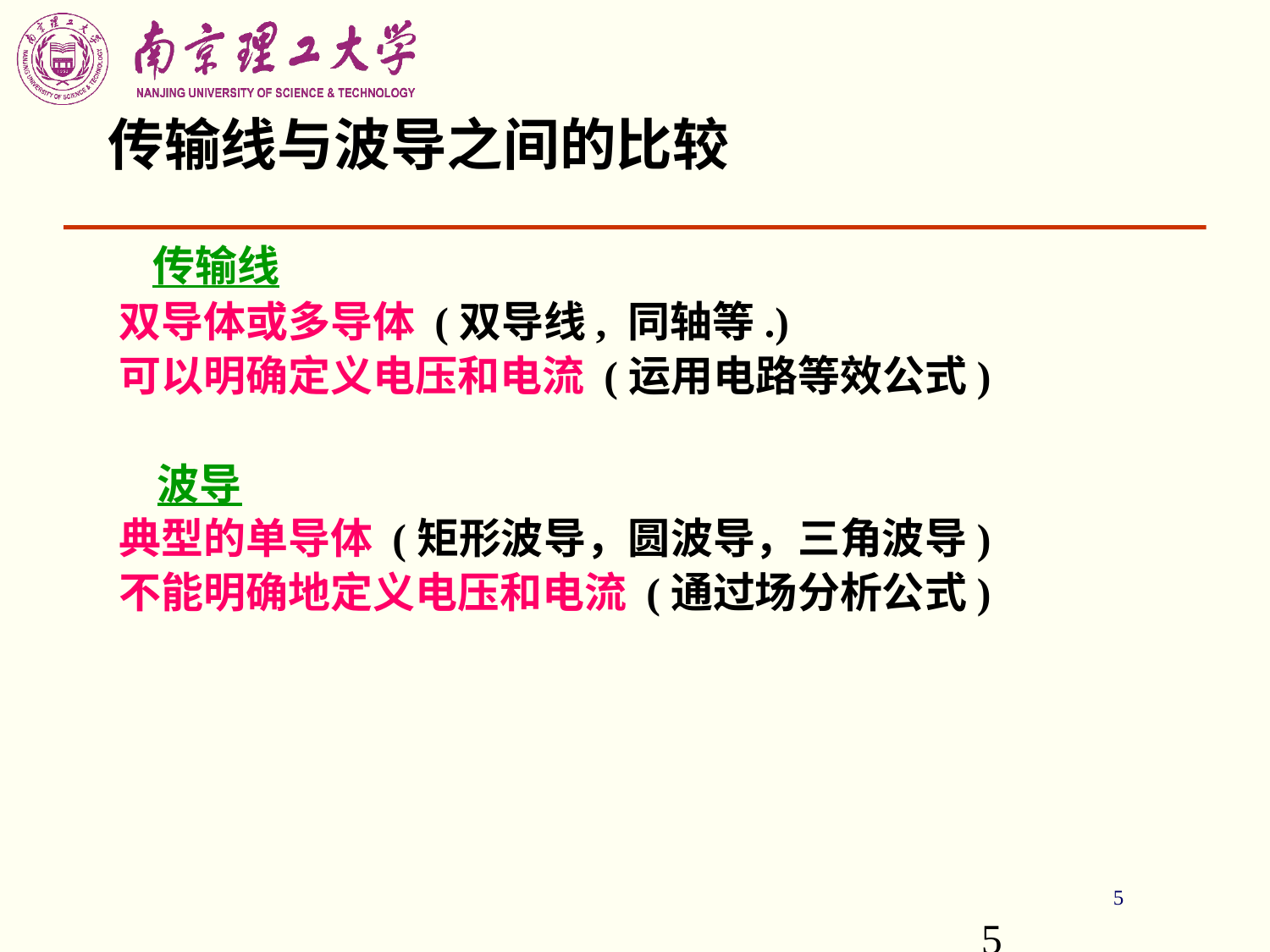

# 传输线与波导之间的比较
  传输线
双导体或多导体 (双导线, 同轴等.)
可以明确定义电压和电流 (运用电路等效公式)

   波导
典型的单导体 (矩形波导，圆波导，三角波导)
不能明确地定义电压和电流 (通过场分析公式)
5